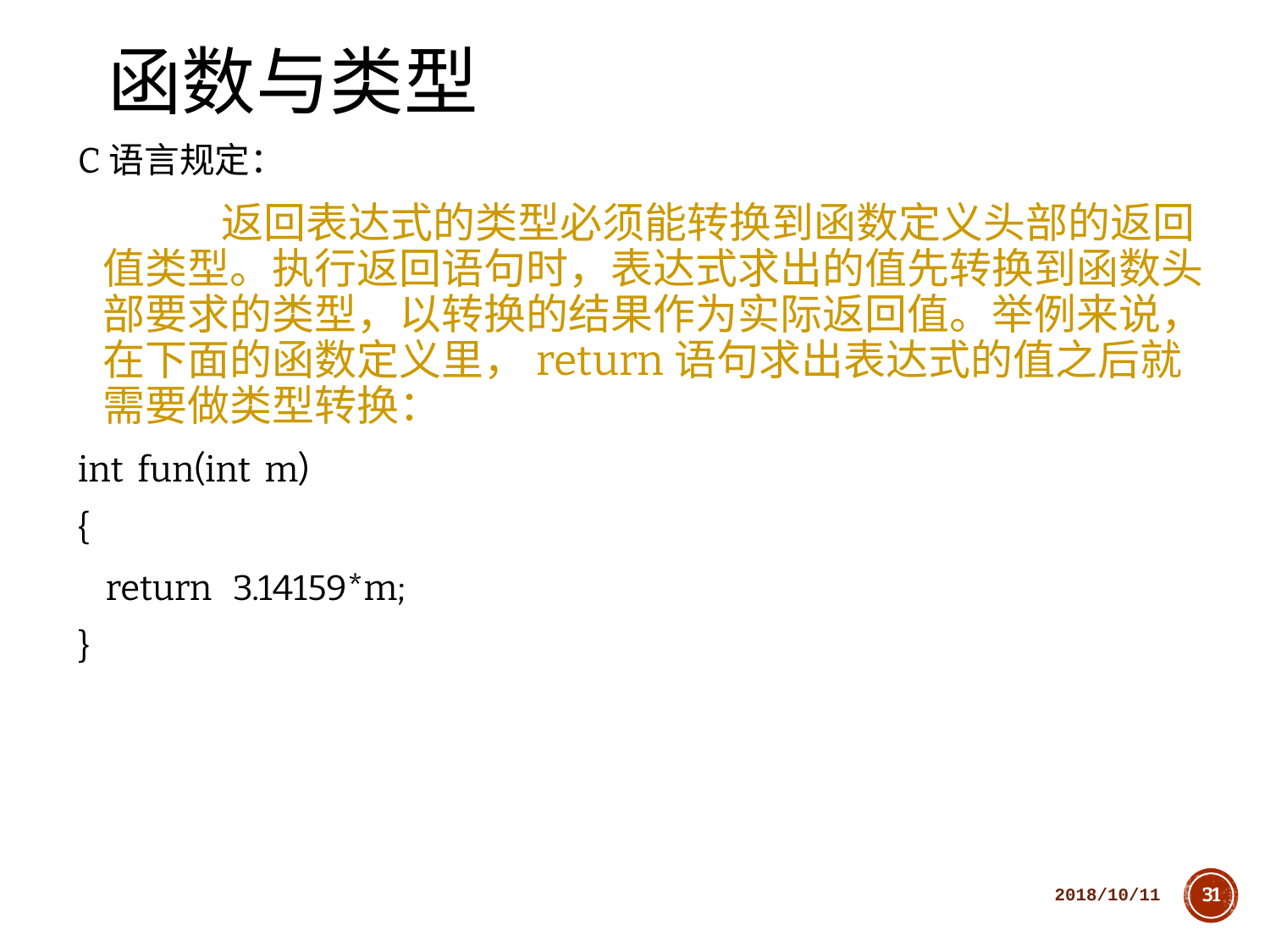

# 函数与类型
C语言规定：
              返回表达式的类型必须能转换到函数定义头部的返回值类型。执行返回语句时，表达式求出的值先转换到函数头部要求的类型，以转换的结果作为实际返回值。举例来说，在下面的函数定义里，return语句求出表达式的值之后就需要做类型转换：
int  fun(int  m)
{
    return   3.14159*m;
}

2018/10/11
31